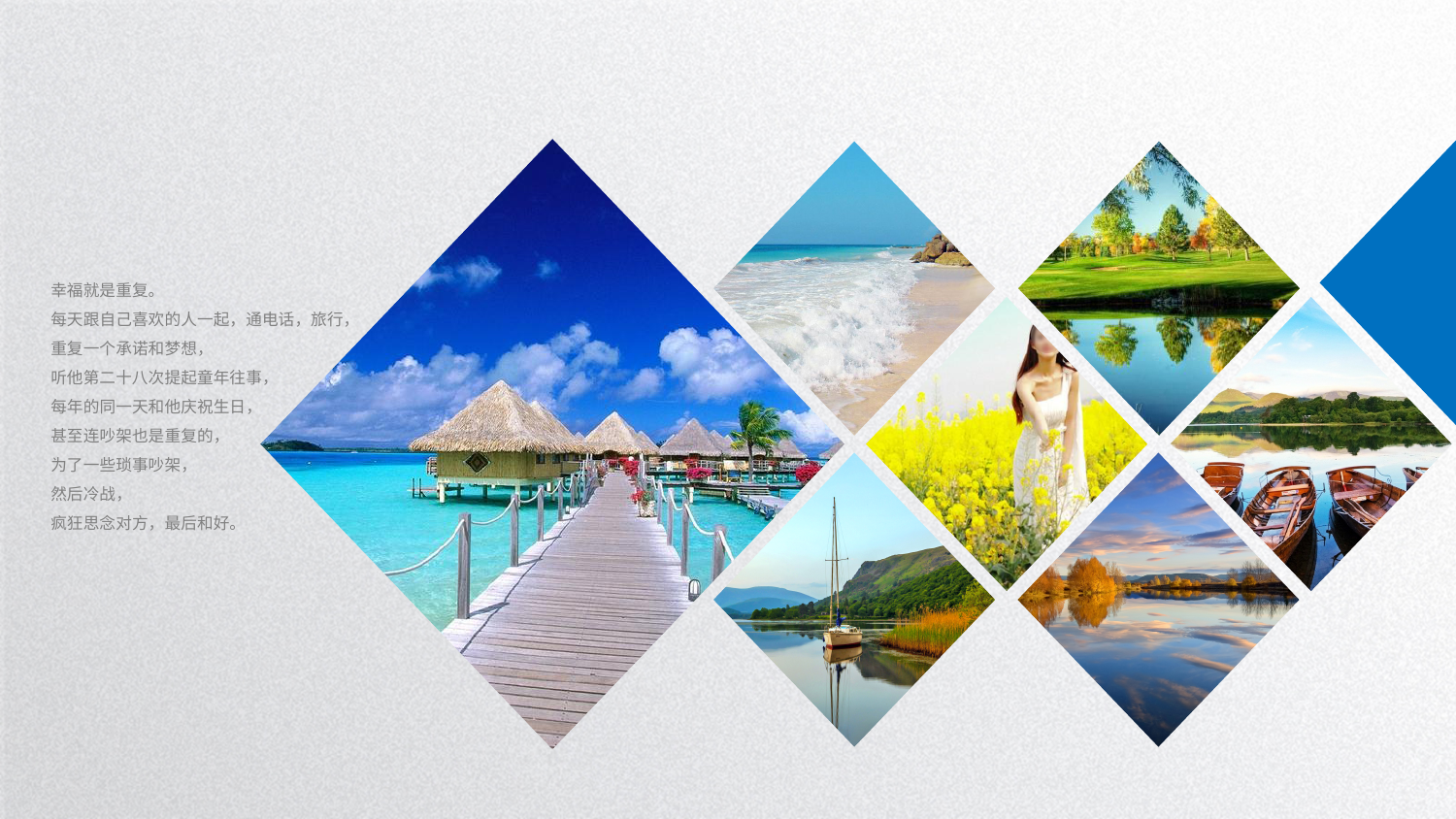

幸福就是重复。
每天跟自己喜欢的人一起，通电话，旅行，
重复一个承诺和梦想，
听他第二十八次提起童年往事，
每年的同一天和他庆祝生日，
甚至连吵架也是重复的，
为了一些琐事吵架，
然后冷战，
疯狂思念对方，最后和好。